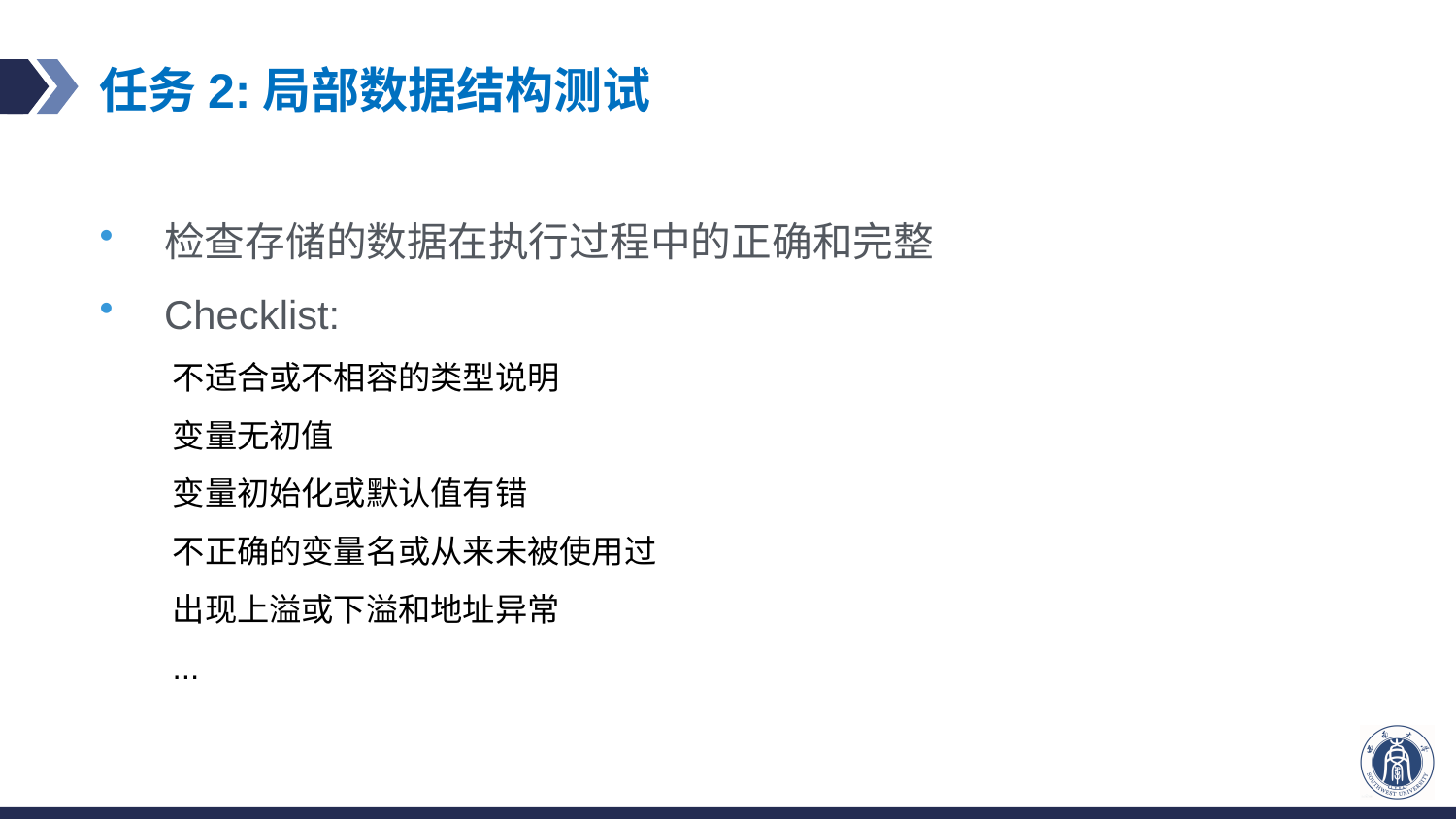

# 任务2:局部数据结构测试
检查存储的数据在执行过程中的正确和完整
Checklist:
不适合或不相容的类型说明
变量无初值
变量初始化或默认值有错
不正确的变量名或从来未被使用过
出现上溢或下溢和地址异常
...